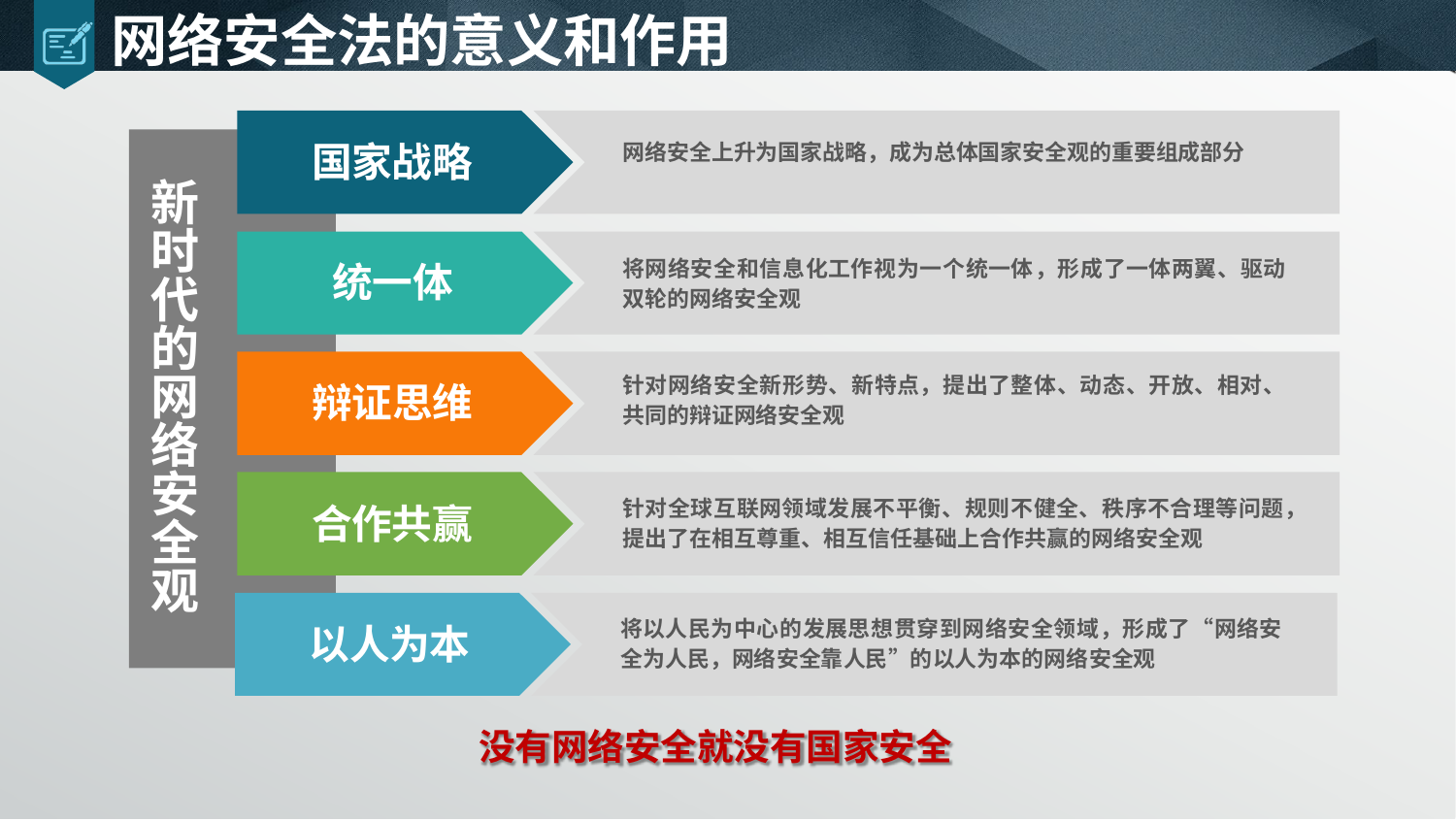

# 网络安全法的意义和作用

国家战略
网络安全上升为国家战略，成为总体国家安全观的重要组成部分
新 时 代 的 网 络 安 全 观

将网络安全和信息化工作视为一个统一体，形成了一体两翼、驱动 双轮的网络安全观
统一体

针对网络安全新形势、新特点，提出了整体、动态、开放、相对、
共同的辩证网络安全观
辩证思维

针对全球互联网领域发展不平衡、规则不健全、秩序不合理等问题，
提出了在相互尊重、相互信任基础上合作共赢的网络安全观
合作共赢

将以人民为中心的发展思想贯穿到网络安全领域，形成了“网络安
全为人民，网络安全靠人民”的以人为本的网络安全观
以人为本

没有网络安全就没有国家安全